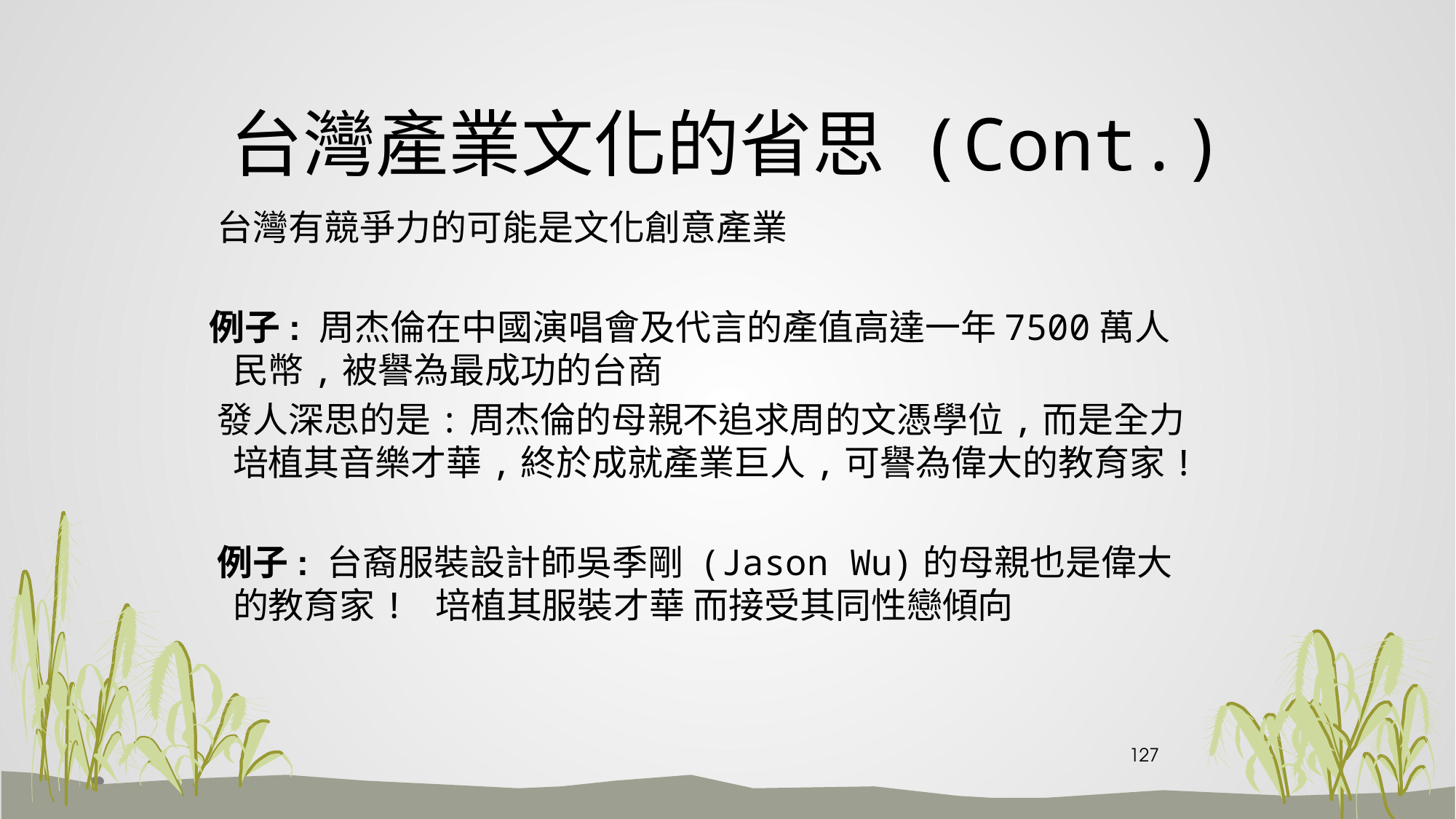

# 台灣產業文化的省思 (Cont.)
  台灣有競爭力的可能是文化創意產業

 例子: 周杰倫在中國演唱會及代言的產值高達一年7500萬人民幣,被譽為最成功的台商
  發人深思的是:周杰倫的母親不追求周的文憑學位,而是全力培植其音樂才華,終於成就產業巨人,可譽為偉大的教育家!

  例子: 台裔服裝設計師吳季剛 (Jason Wu)的母親也是偉大的教育家! 培植其服裝才華 而接受其同性戀傾向

127